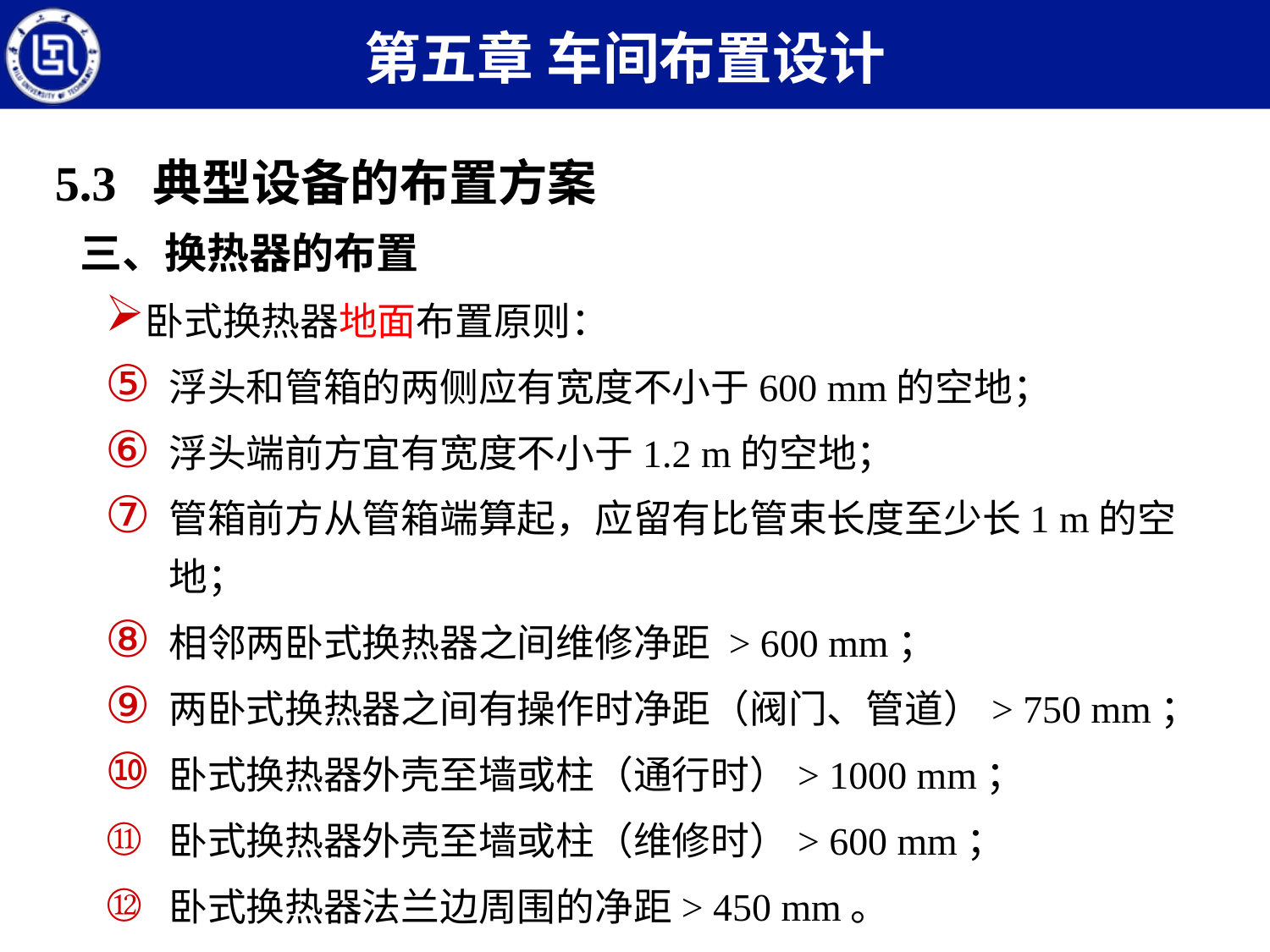

第五章 车间布置设计
5.3  典型设备的布置方案
三、换热器的布置
卧式换热器地面布置原则：
浮头和管箱的两侧应有宽度不小于600 mm的空地；
浮头端前方宜有宽度不小于1.2 m的空地；
管箱前方从管箱端算起，应留有比管束长度至少长1 m的空地；
相邻两卧式换热器之间维修净距 > 600 mm；
两卧式换热器之间有操作时净距（阀门、管道）> 750 mm；
卧式换热器外壳至墙或柱（通行时）> 1000 mm；
卧式换热器外壳至墙或柱（维修时）> 600 mm；
卧式换热器法兰边周围的净距> 450 mm。